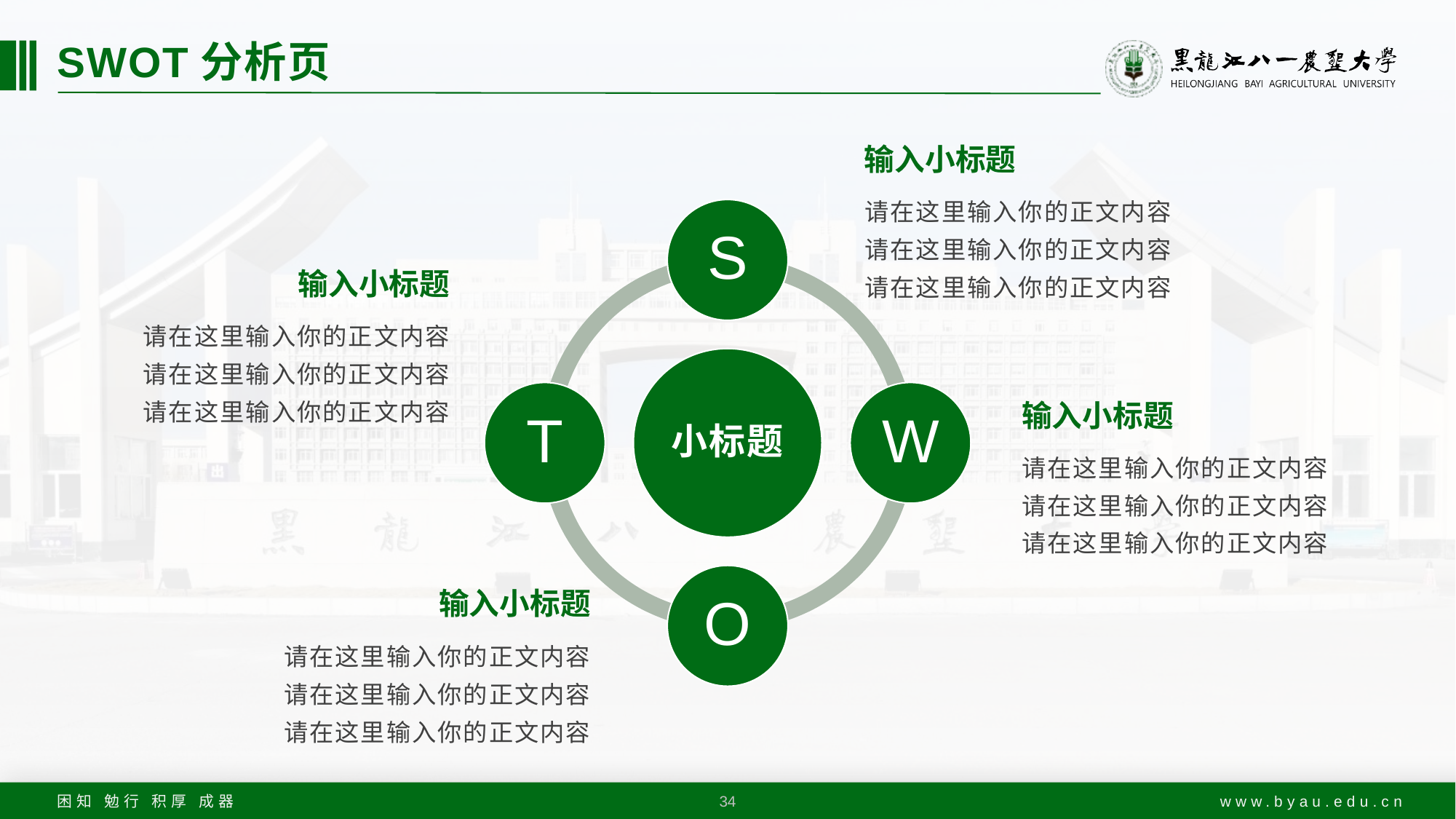

# SWOT分析页
输入小标题
请在这里输入你的正文内容
请在这里输入你的正文内容
请在这里输入你的正文内容
小标题
S
W
O
T
输入小标题
请在这里输入你的正文内容
请在这里输入你的正文内容
请在这里输入你的正文内容
输入小标题
请在这里输入你的正文内容
请在这里输入你的正文内容
请在这里输入你的正文内容
输入小标题
请在这里输入你的正文内容
请在这里输入你的正文内容
请在这里输入你的正文内容
34